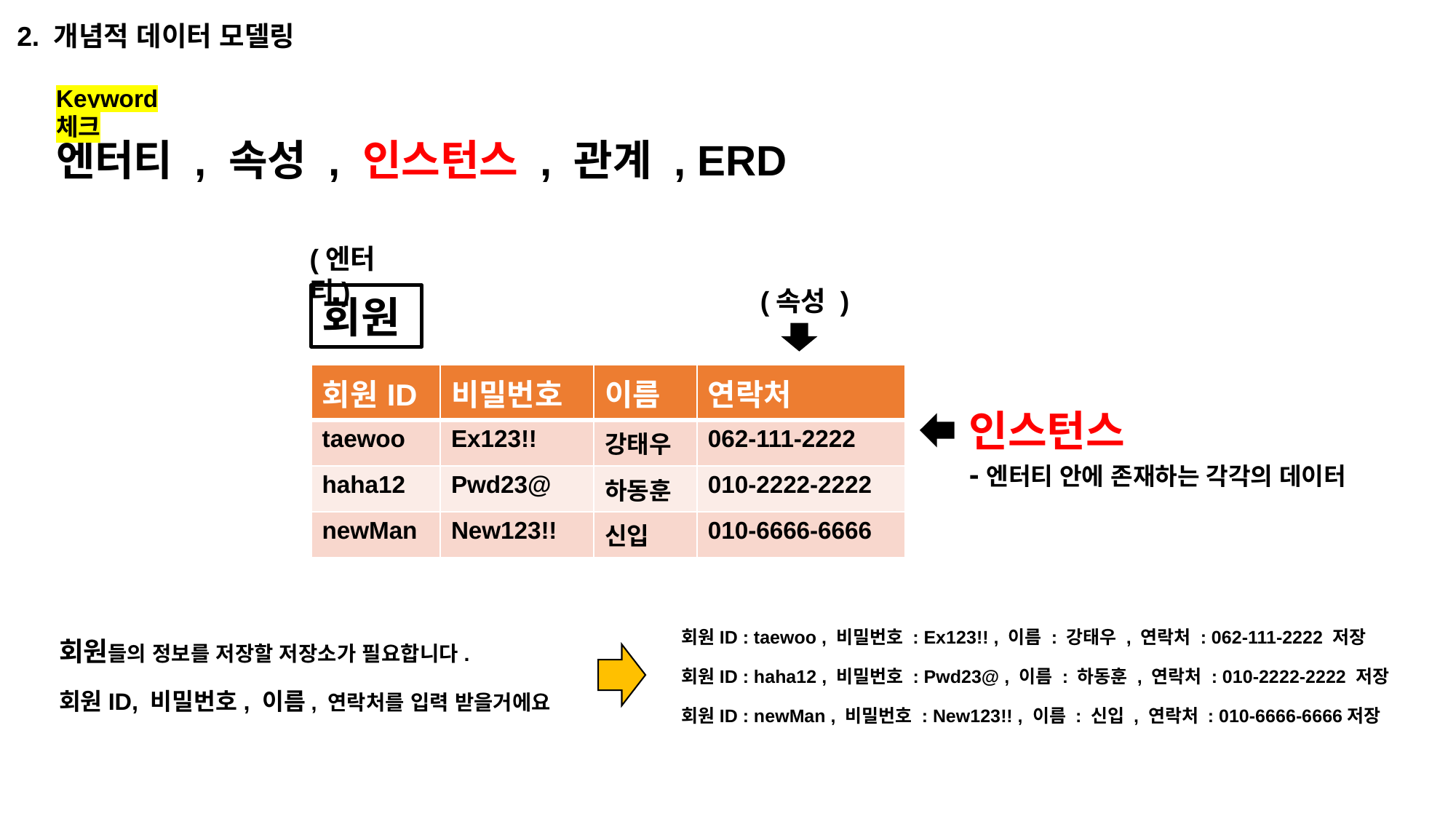

2. 개념적 데이터 모델링
Keyword 체크
엔터티 , 속성 , 인스턴스 , 관계 , ERD
(엔터티)
(속성 )
회원

| 회원ID | 비밀번호 | 이름 | 연락처 |
| --- | --- | --- | --- |
| taewoo | Ex123!! | 강태우 | 062-111-2222 |
| haha12 | Pwd23@ | 하동훈 | 010-2222-2222 |
| newMan | New123!! | 신입 | 010-6666-6666 |
인스턴스
-엔터티 안에 존재하는 각각의 데이터

회원ID : taewoo , 비밀번호 : Ex123!! , 이름 : 강태우 , 연락처 : 062-111-2222 저장

회원ID : haha12 , 비밀번호 : Pwd23@ , 이름 : 하동훈 , 연락처 : 010-2222-2222 저장

회원ID : newMan , 비밀번호 : New123!! , 이름 : 신입 , 연락처 : 010-6666-6666저장
회원들의 정보를 저장할 저장소가 필요합니다.

회원ID, 비밀번호, 이름, 연락처를 입력 받을거에요